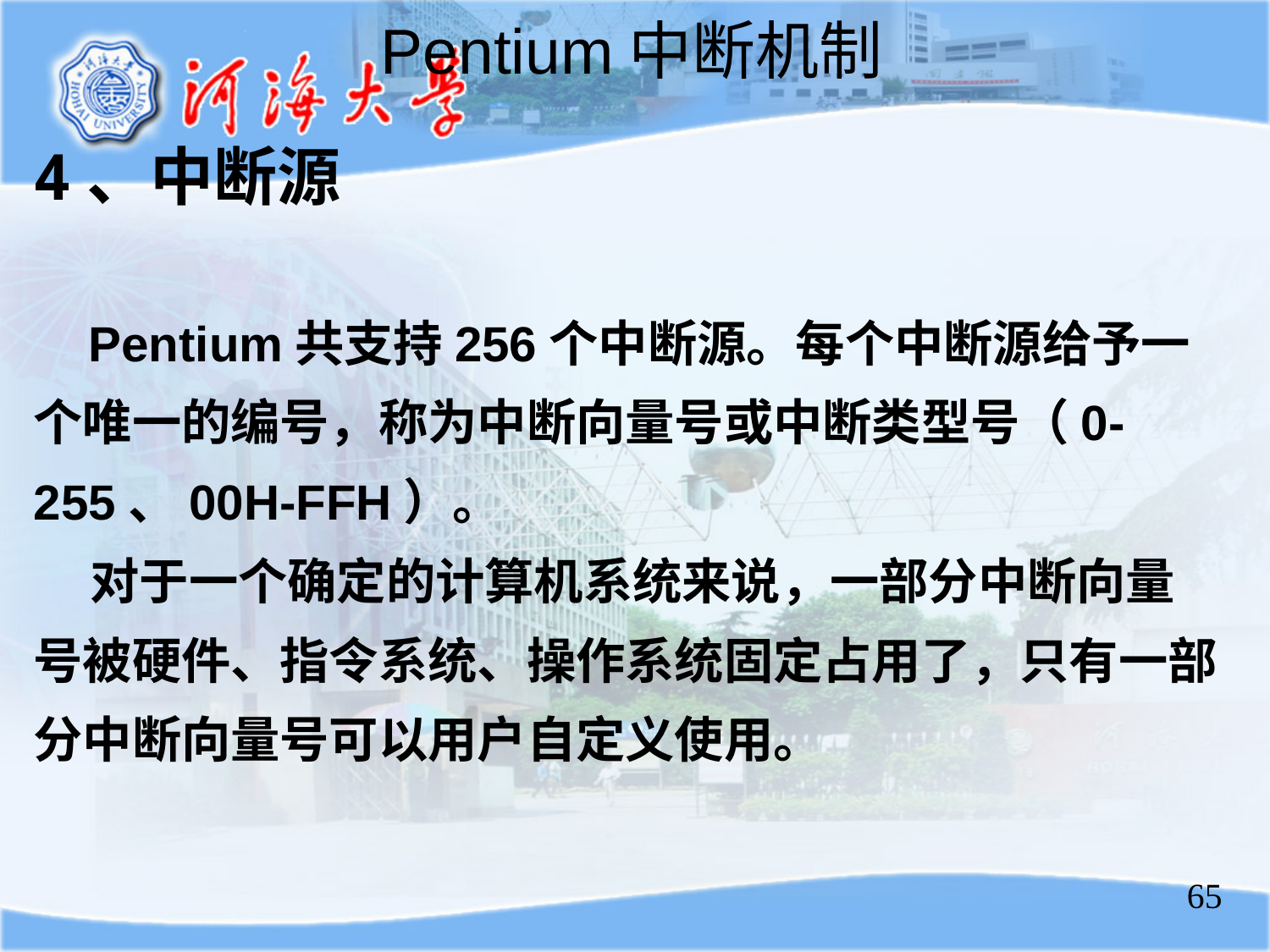

Pentium中断机制
4、中断源

    Pentium共支持256个中断源。每个中断源给予一个唯一的编号，称为中断向量号或中断类型号（0-255、00H-FFH）。
    对于一个确定的计算机系统来说，一部分中断向量号被硬件、指令系统、操作系统固定占用了，只有一部分中断向量号可以用户自定义使用。
65